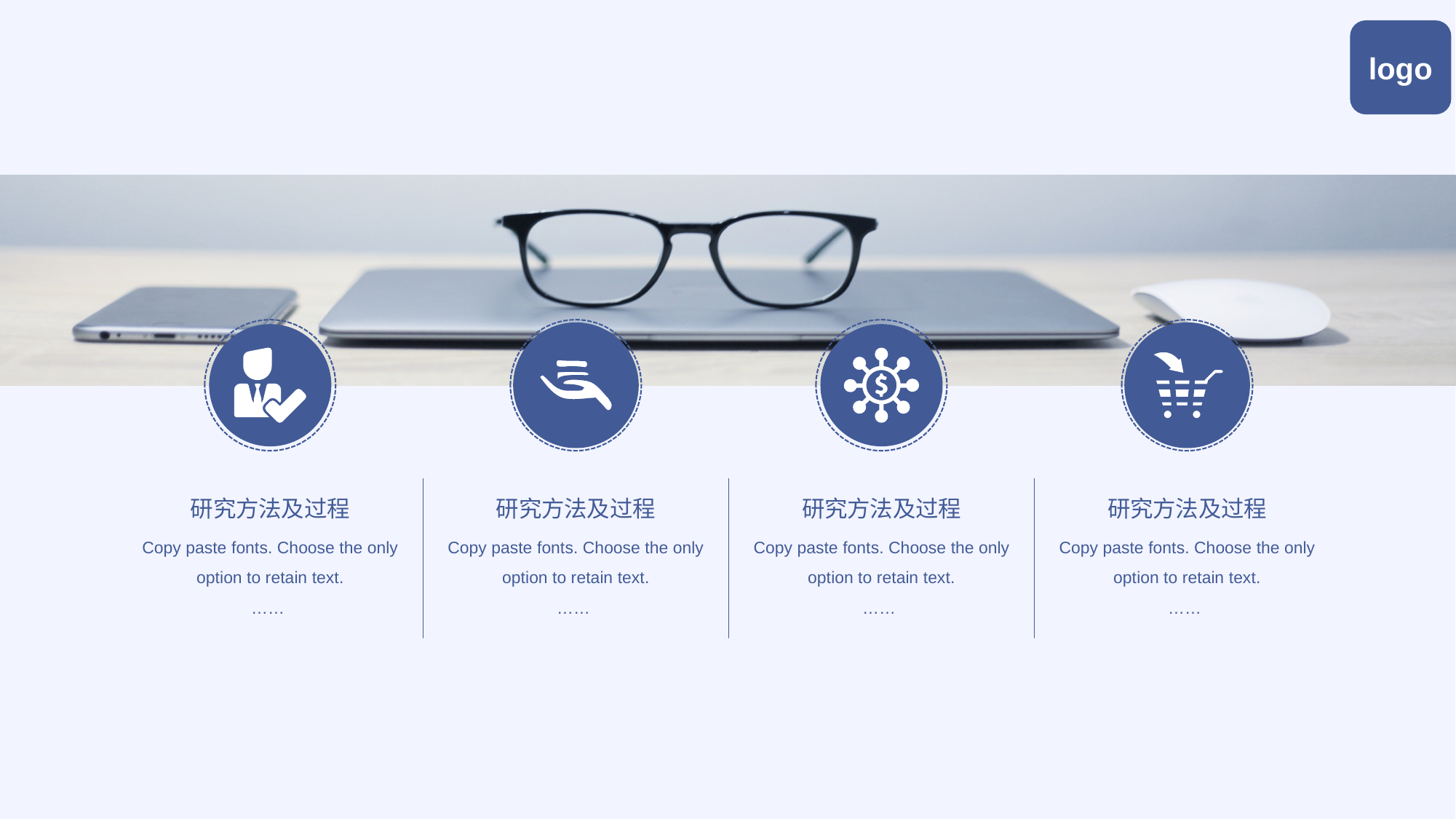

logo

研究方法及过程
Copy paste fonts. Choose the only option to retain text.
……
研究方法及过程
Copy paste fonts. Choose the only option to retain text.
……
研究方法及过程
Copy paste fonts. Choose the only option to retain text.
……
研究方法及过程
Copy paste fonts. Choose the only option to retain text.
……